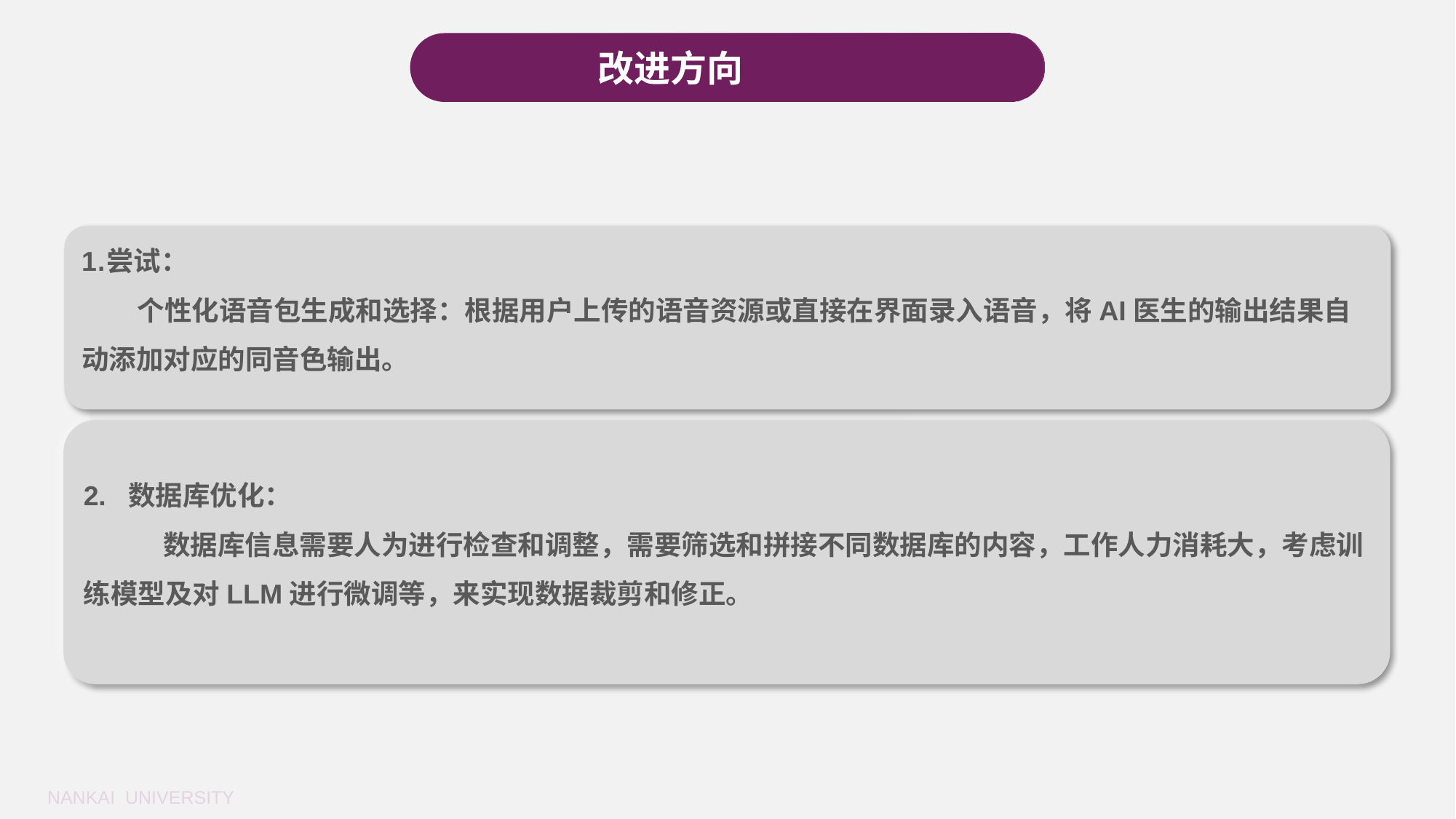

改进方向
尝试：
        个性化语音包生成和选择：根据用户上传的语音资源或直接在界面录入语音，将AI医生的输出结果自动添加对应的同音色输出。

2.  数据库优化：
   数据库信息需要人为进行检查和调整，需要筛选和拼接不同数据库的内容，工作人力消耗大，考虑训练模型及对LLM进行微调等，来实现数据裁剪和修正。